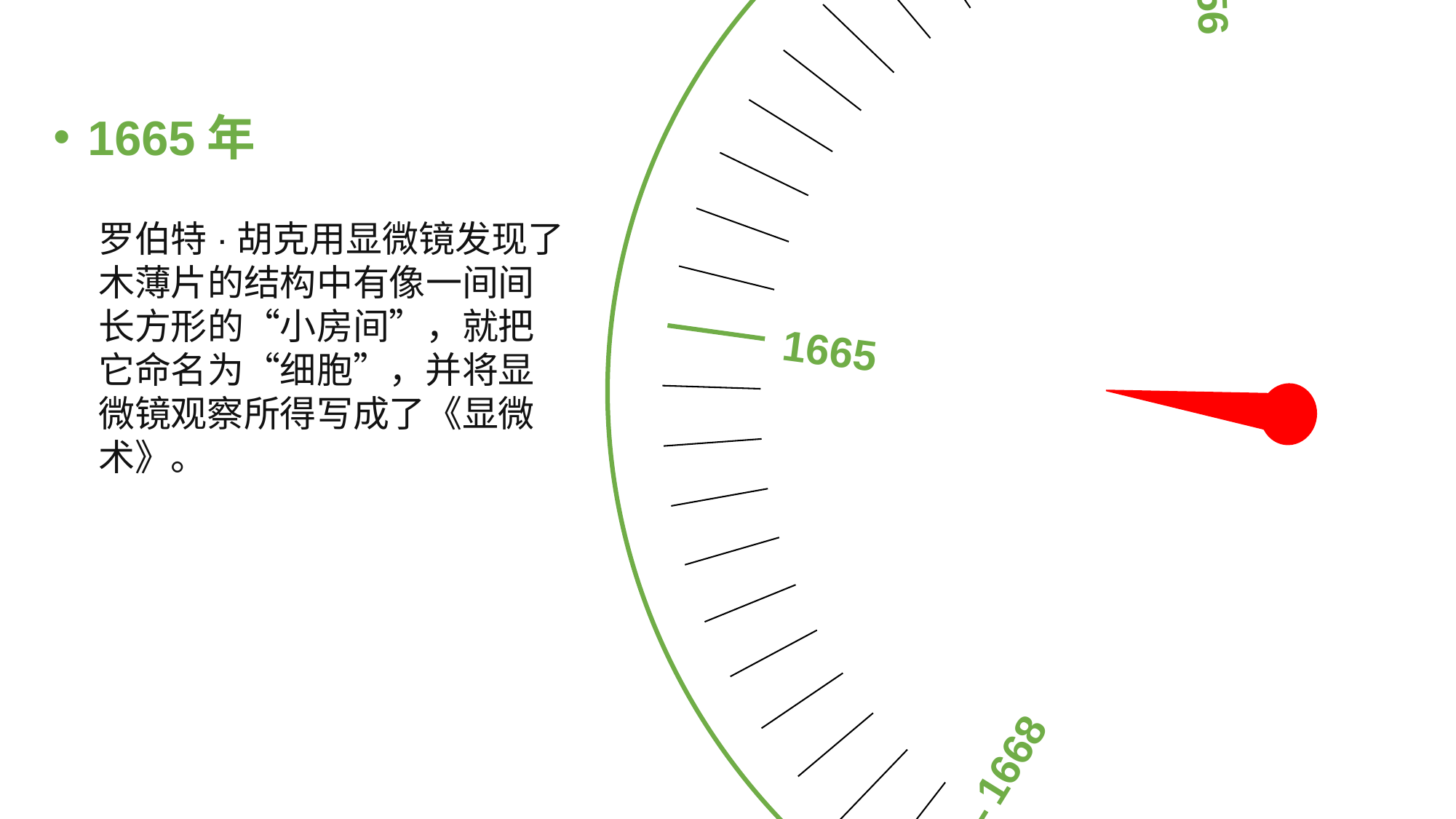

1672
1668
1678
1665
1656
1665年
罗伯特·胡克用显微镜发现了木薄片的结构中有像一间间长方形的“小房间”，就把它命名为“细胞”，并将显微镜观察所得写成了《显微术》。